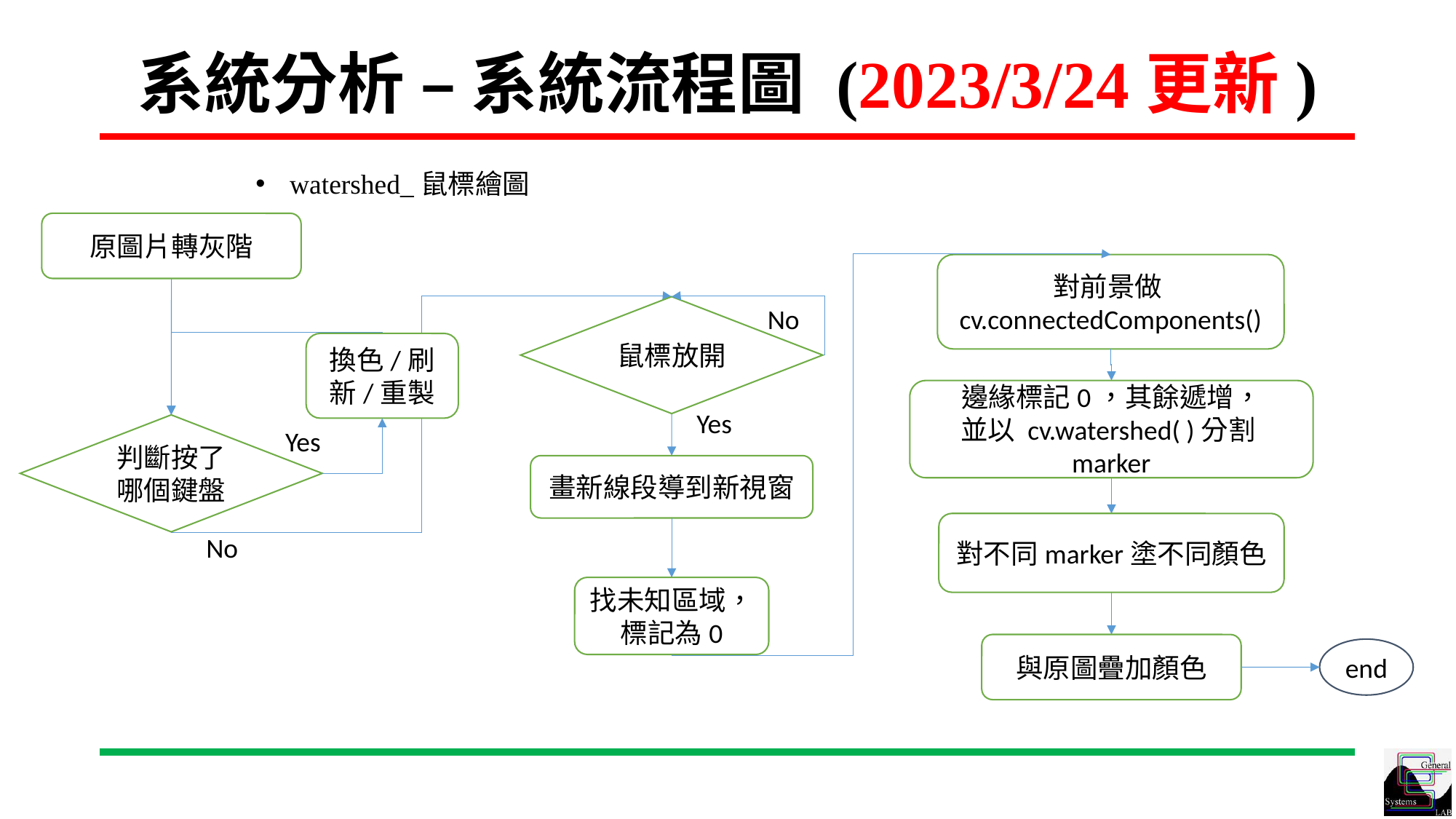

# 系統分析 – 系統流程圖 (2023/3/24更新)
watershed_鼠標繪圖
原圖片轉灰階
對前景做cv.connectedComponents()
No
鼠標放開
換色/刷新/重製
邊緣標記0，其餘遞增，
並以 cv.watershed( )分割marker
Yes
Yes
判斷按了哪個鍵盤
畫新線段導到新視窗
對不同marker塗不同顏色
No
找未知區域，標記為0
與原圖疊加顏色
end